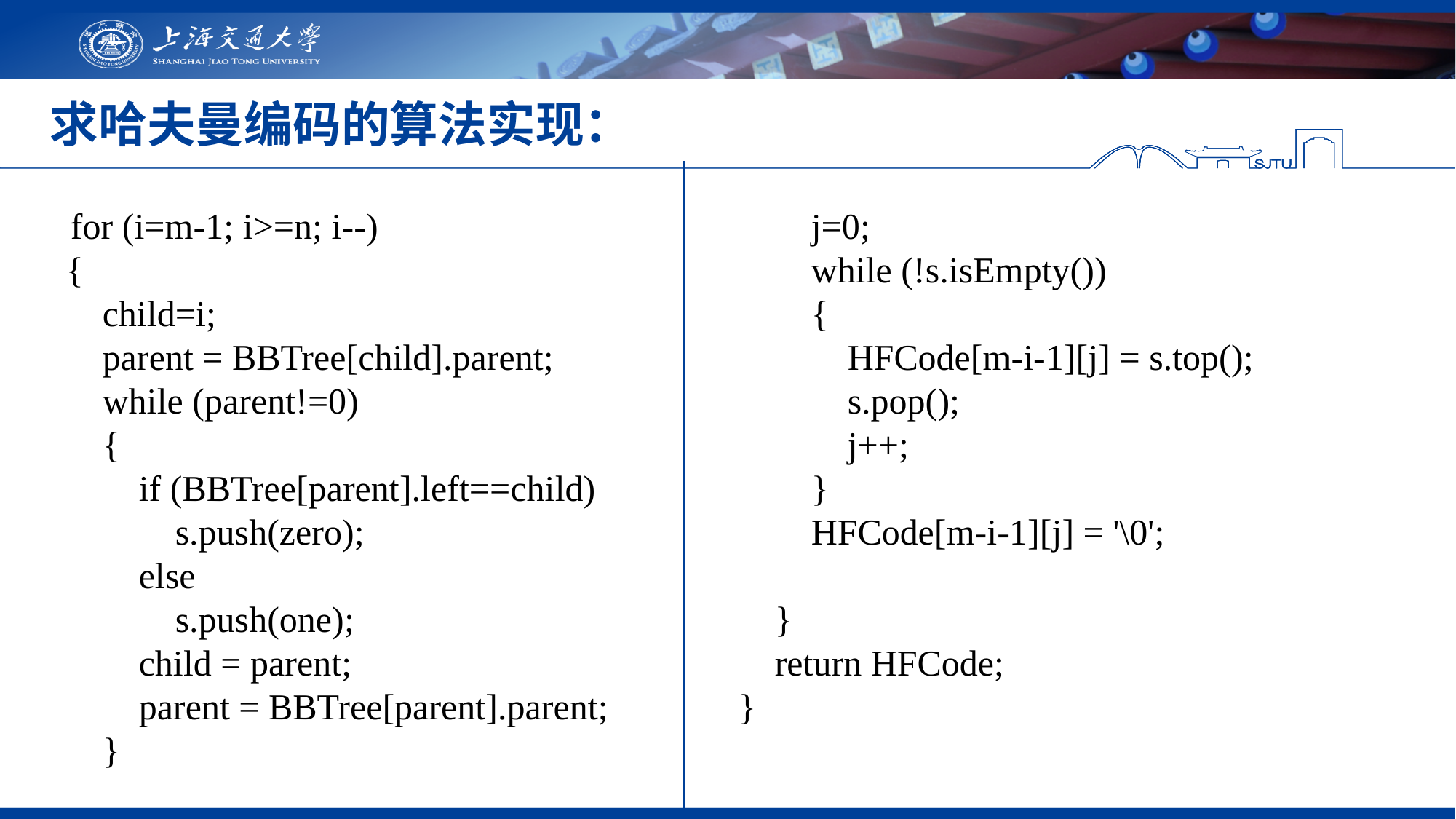

# 求哈夫曼编码的算法实现：
    for (i=m-1; i>=n; i--)
    {
        child=i;
        parent = BBTree[child].parent;
        while (parent!=0)
        {
            if (BBTree[parent].left==child)
                s.push(zero);
            else
                s.push(one);
            child = parent;
            parent = BBTree[parent].parent;
        }
        j=0;
        while (!s.isEmpty())
        {
            HFCode[m-i-1][j] = s.top();
            s.pop();
            j++;
        }
        HFCode[m-i-1][j] = '\0';

    }
    return HFCode;
}